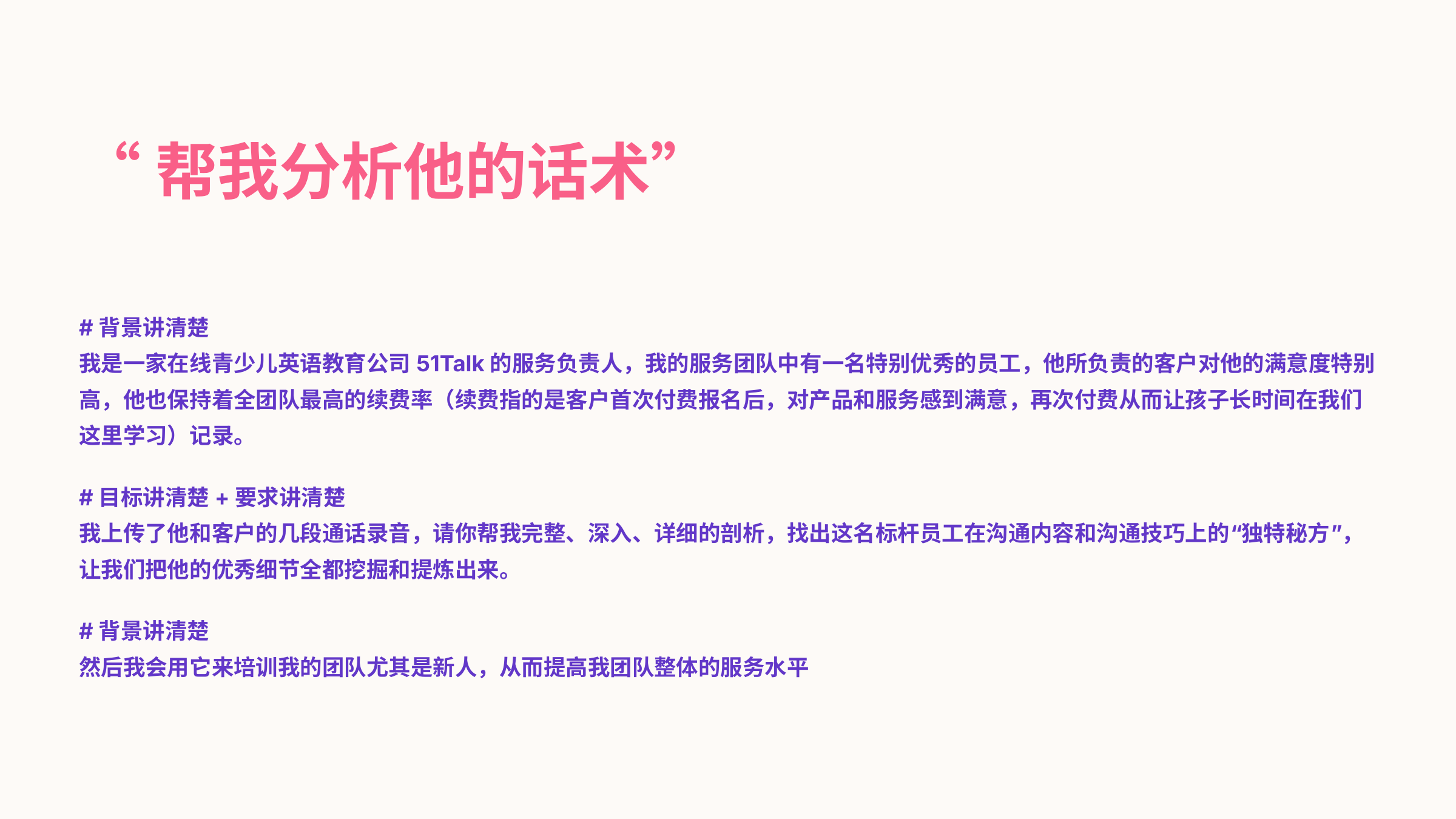

“帮我分析他的话术”

#背景讲清楚
我是一家在线青少儿英语教育公司51Talk的服务负责人，我的服务团队中有一名特别优秀的员工，他所负责的客户对他的满意度特别高，他也保持着全团队最高的续费率（续费指的是客户首次付费报名后，对产品和服务感到满意，再次付费从而让孩子长时间在我们这里学习）记录。
#目标讲清楚+要求讲清楚
我上传了他和客户的几段通话录音，请你帮我完整、深入、详细的剖析，找出这名标杆员工在沟通内容和沟通技巧上的“独特秘方”，让我们把他的优秀细节全都挖掘和提炼出来。
#背景讲清楚
然后我会用它来培训我的团队尤其是新人，从而提高我团队整体的服务水平